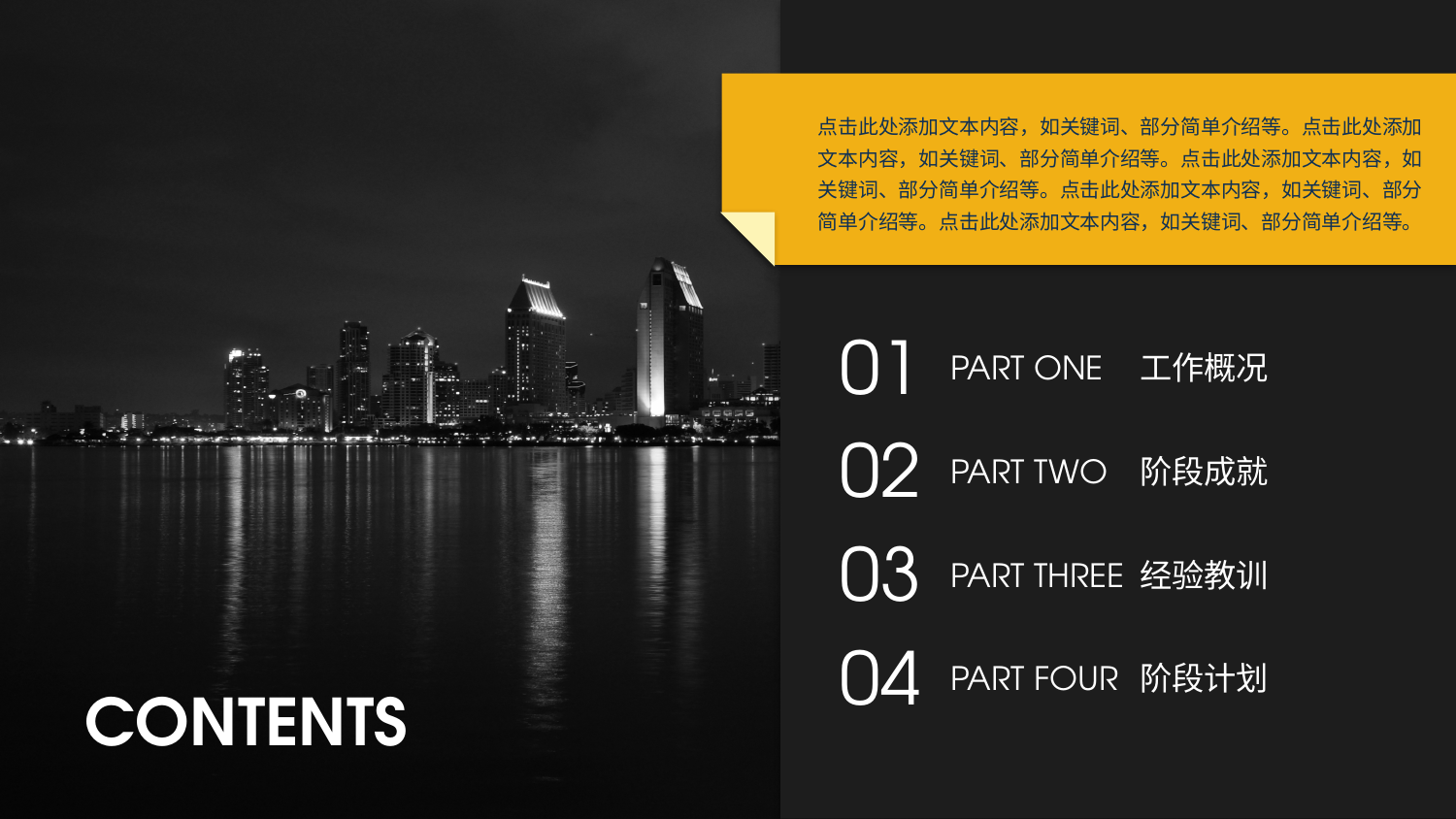

点击此处添加文本内容，如关键词、部分简单介绍等。点击此处添加文本内容，如关键词、部分简单介绍等。点击此处添加文本内容，如关键词、部分简单介绍等。点击此处添加文本内容，如关键词、部分简单介绍等。点击此处添加文本内容，如关键词、部分简单介绍等。
01
PART ONE
工作概况
02
PART TWO
阶段成就
03
PART THREE
经验教训
04
PART FOUR
阶段计划
CONTENTS